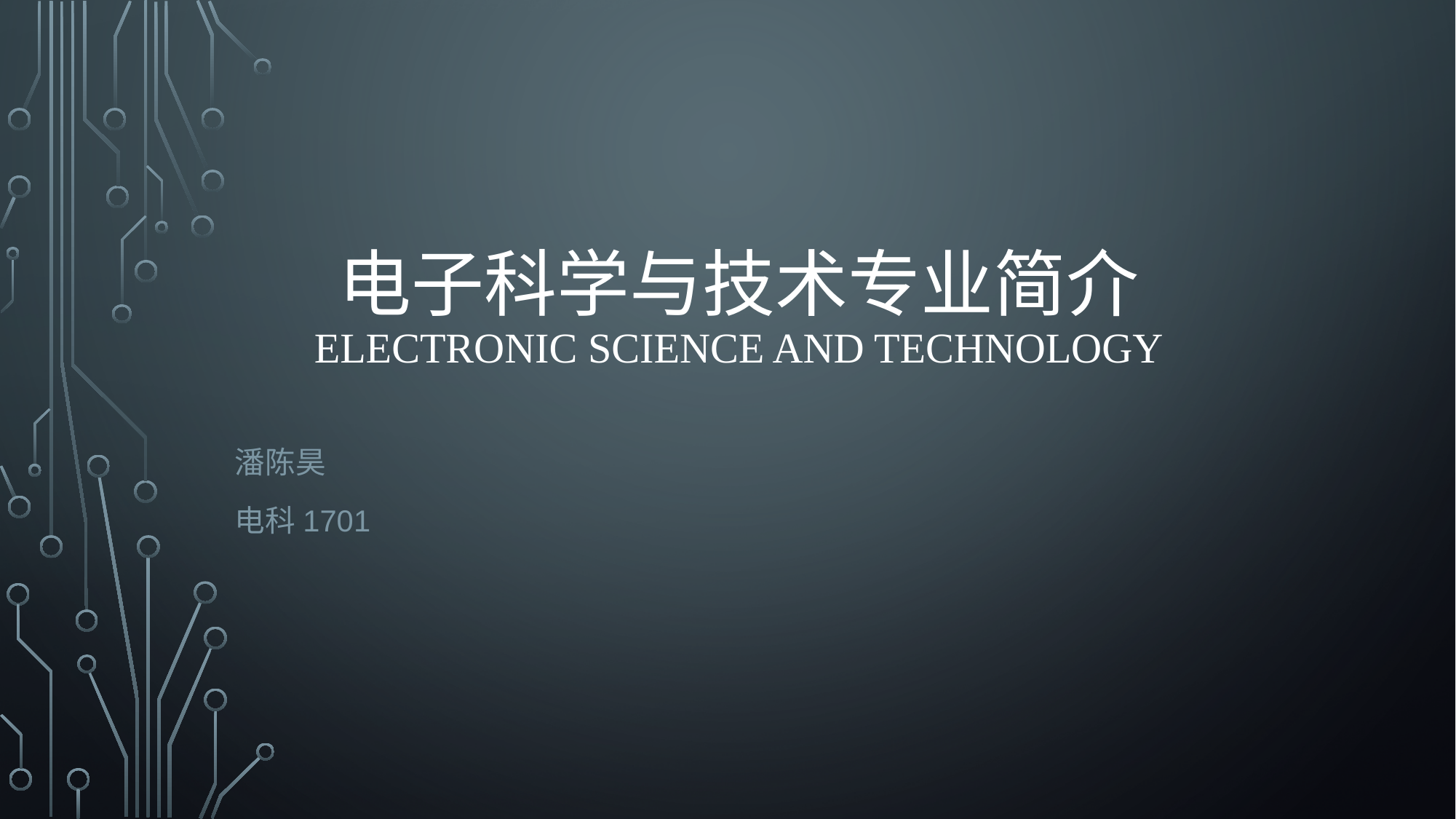

# 电子科学与技术专业简介 Electronic science and technology
潘陈昊
电科1701